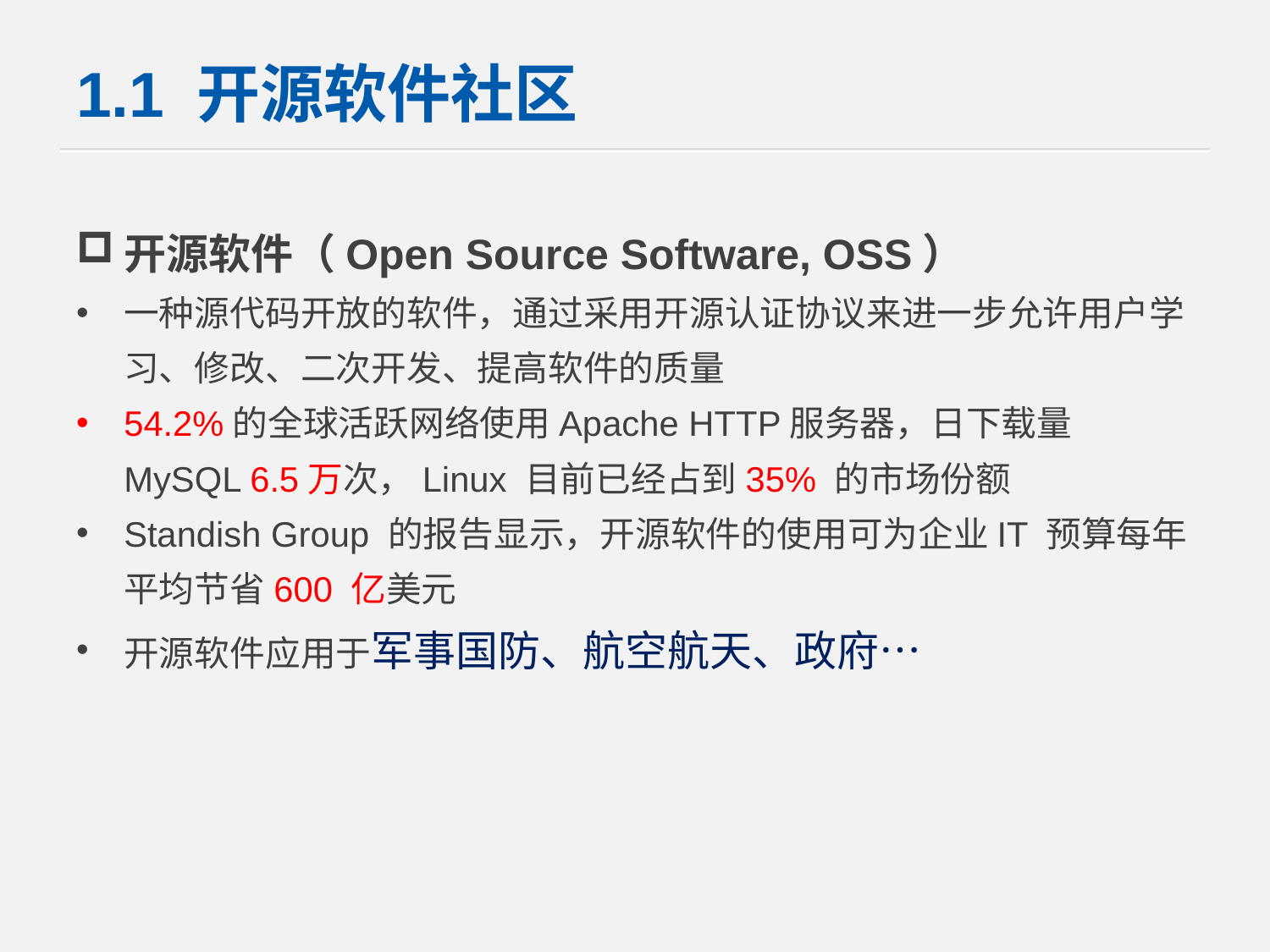

# 1.1 开源软件社区
开源软件（Open Source Software, OSS）
一种源代码开放的软件，通过采用开源认证协议来进一步允许用户学习、修改、二次开发、提高软件的质量
54.2%的全球活跃网络使用Apache HTTP服务器，日下载量MySQL 6.5万次，Linux 目前已经占到35% 的市场份额
Standish Group 的报告显示，开源软件的使用可为企业IT 预算每年平均节省600 亿美元
开源软件应用于军事国防、航空航天、政府…